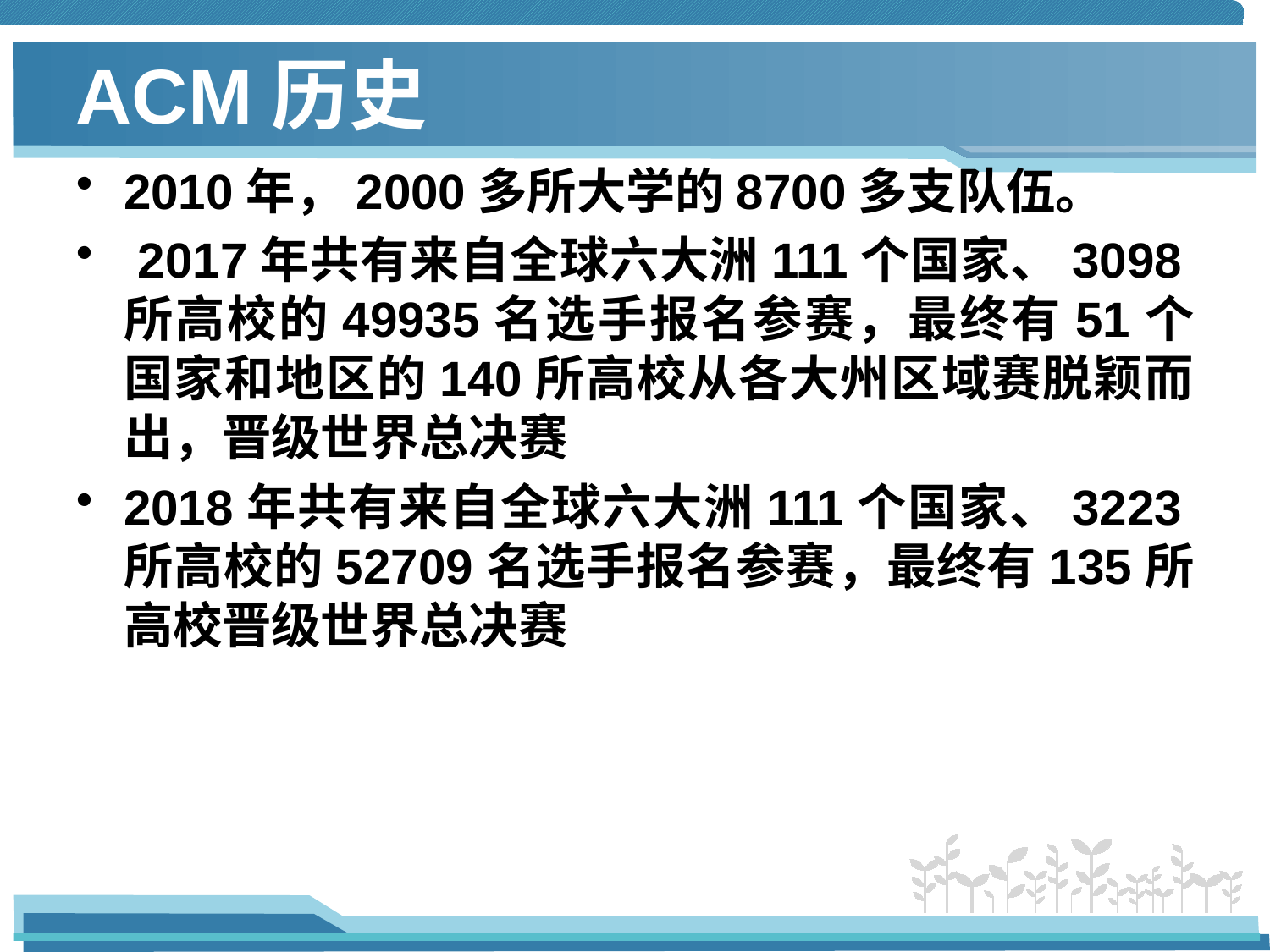

# ACM历史
2010年，2000多所大学的8700多支队伍。
 2017年共有来自全球六大洲111个国家、3098所高校的49935名选手报名参赛，最终有51个国家和地区的140所高校从各大州区域赛脱颖而出，晋级世界总决赛
2018年共有来自全球六大洲111个国家、3223所高校的52709名选手报名参赛，最终有135所高校晋级世界总决赛